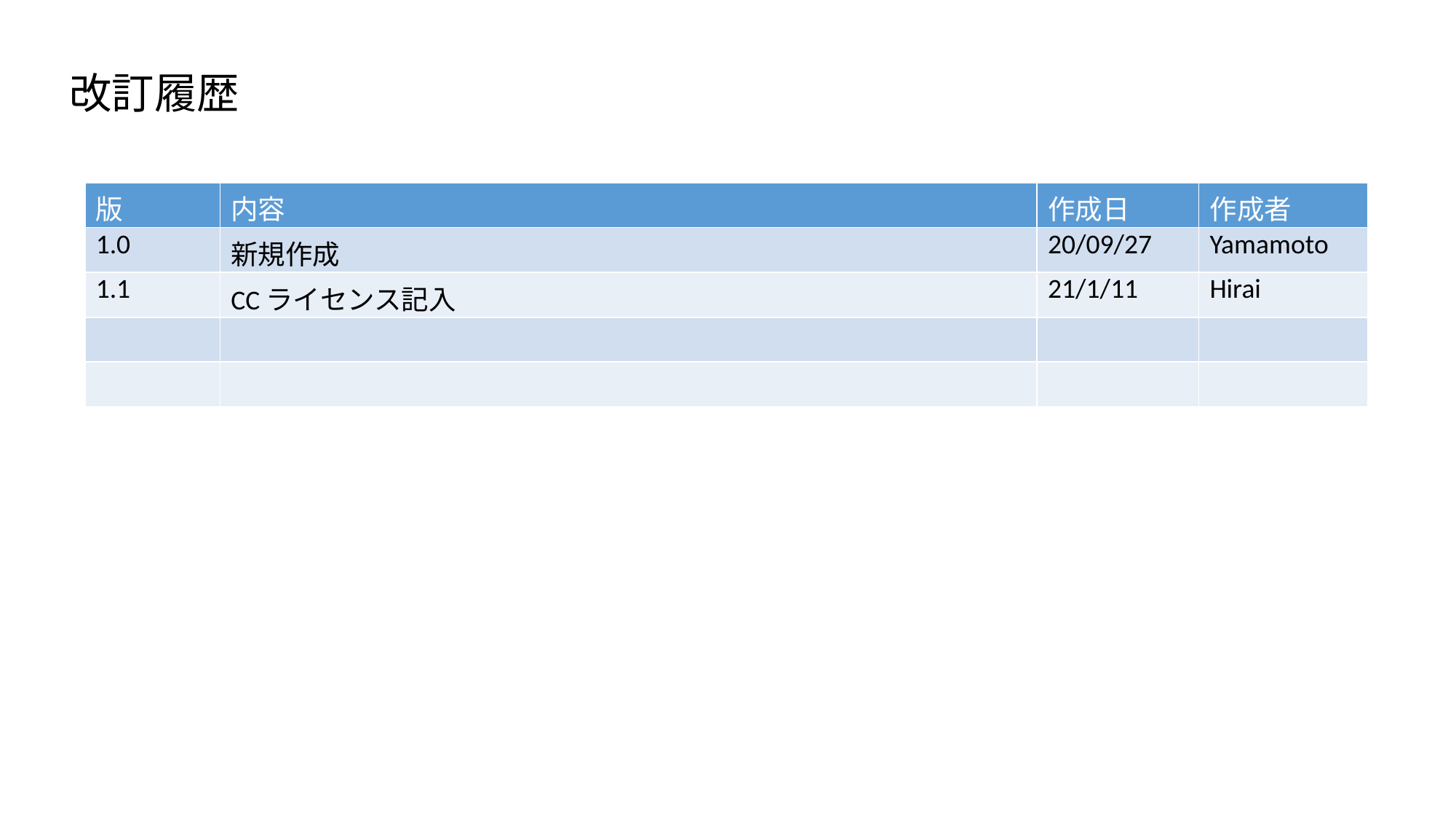

改訂履歴
| 版 | 内容 | 作成日 | 作成者 |
| --- | --- | --- | --- |
| 1.0 | 新規作成 | 20/09/27 | Yamamoto |
| 1.1 | CCライセンス記入 | 21/1/11 | Hirai |
|  |  |  |  |
|  |  |  |  |